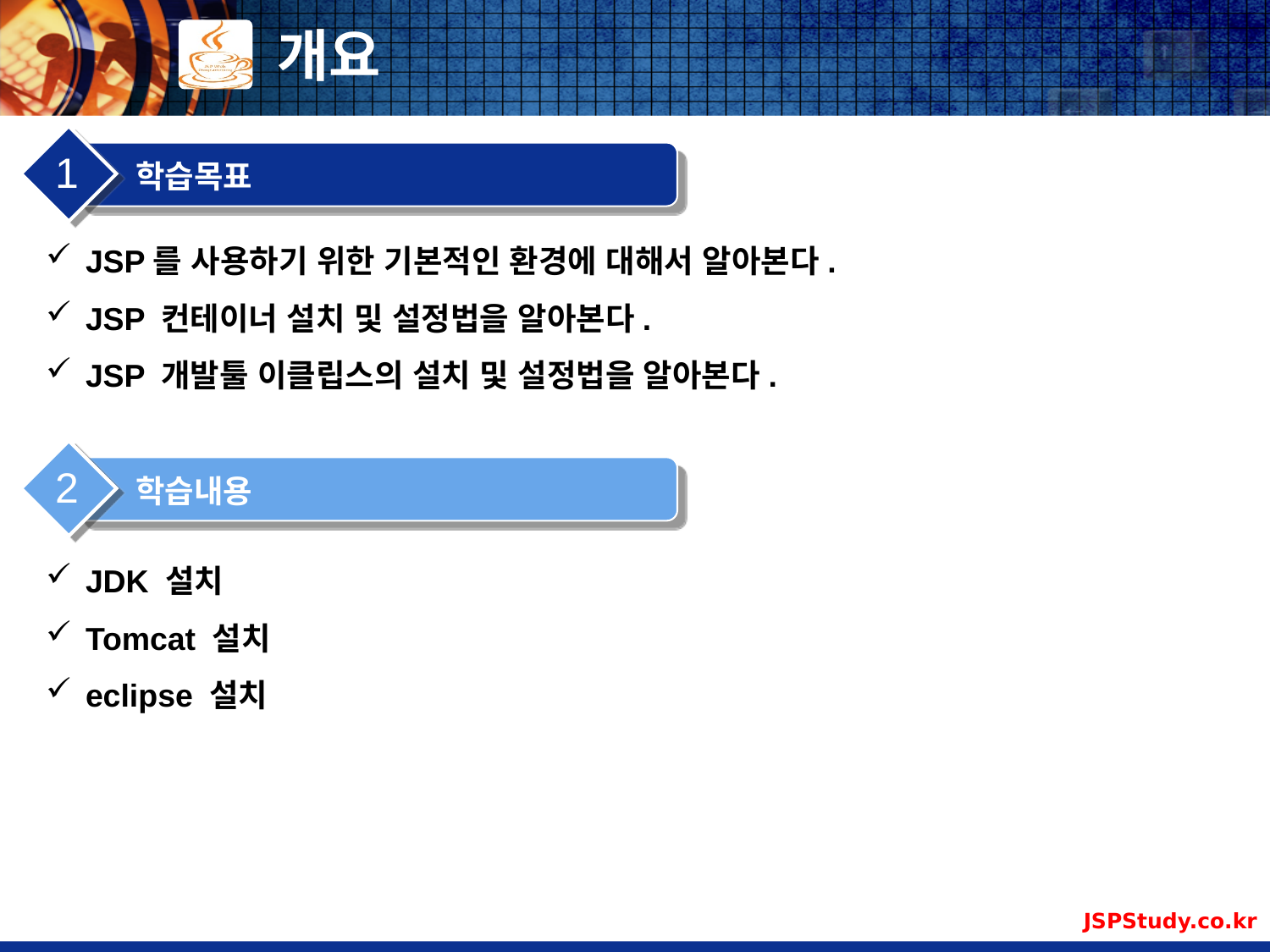

# 개요

1

학습목표
JSP를 사용하기 위한 기본적인 환경에 대해서 알아본다.
JSP 컨테이너 설치 및 설정법을 알아본다.
JSP 개발툴 이클립스의 설치 및 설정법을 알아본다.

2

학습내용
JDK 설치
Tomcat 설치
eclipse 설치

JSPStudy.co.kr